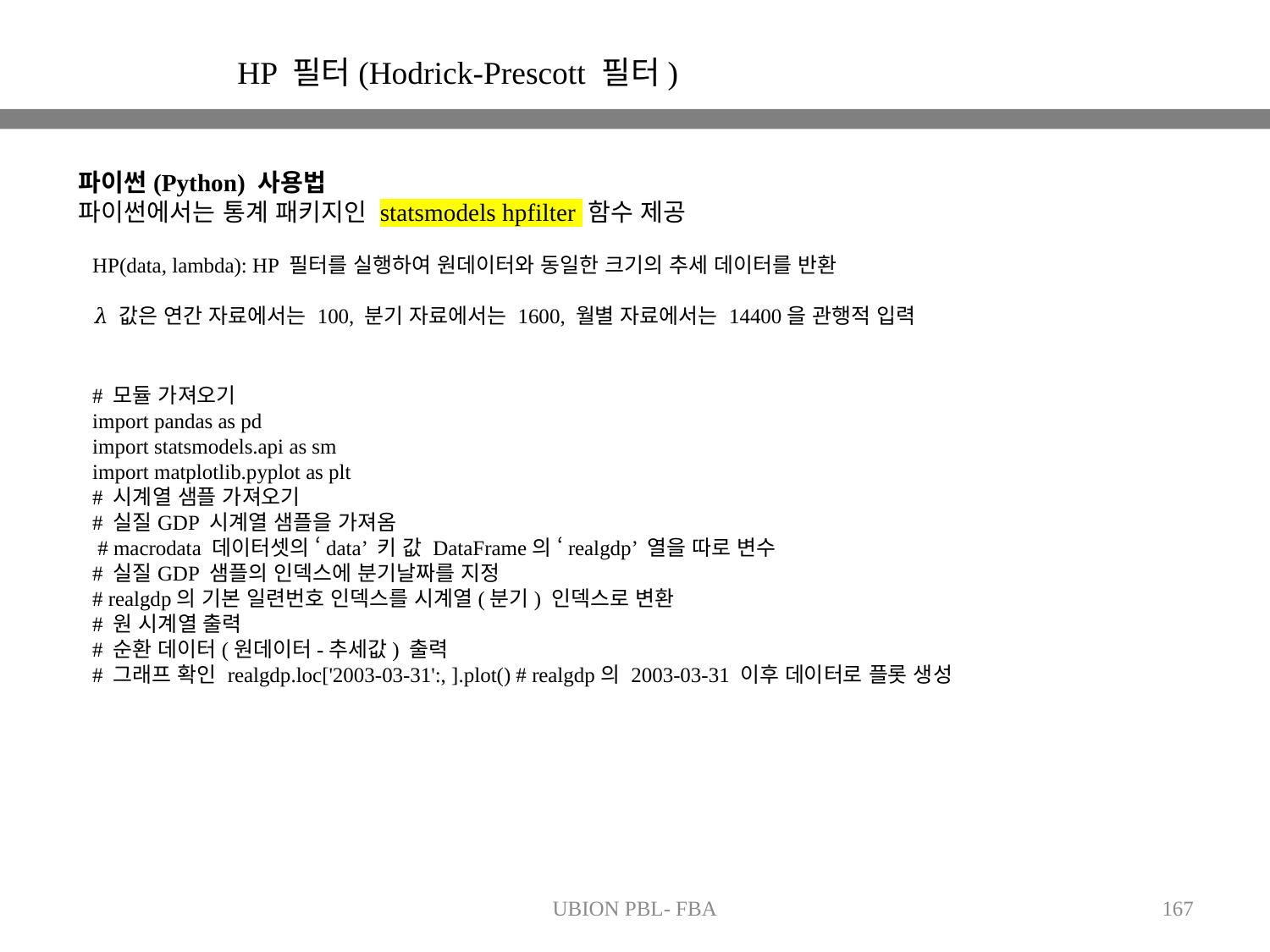

HP 필터(Hodrick-Prescott 필터)

파이썬(Python) 사용법
파이썬에서는 통계 패키지인 statsmodels hpfilter 함수 제공
HP(data, lambda): HP 필터를 실행하여 원데이터와 동일한 크기의 추세 데이터를 반환

𝜆 값은 연간 자료에서는 100, 분기 자료에서는 1600, 월별 자료에서는 14400을 관행적 입력
# 모듈 가져오기
import pandas as pd
import statsmodels.api as sm
import matplotlib.pyplot as plt
# 시계열 샘플 가져오기
# 실질GDP 시계열 샘플을 가져옴
 # macrodata 데이터셋의 ‘data’ 키 값 DataFrame의 ‘realgdp’ 열을 따로 변수
# 실질GDP 샘플의 인덱스에 분기날짜를 지정
# realgdp의 기본 일련번호 인덱스를 시계열(분기) 인덱스로 변환
# 원 시계열 출력
# 순환 데이터(원데이터-추세값) 출력
# 그래프 확인 realgdp.loc['2003-03-31':, ].plot() # realgdp의 2003-03-31 이후 데이터로 플롯 생성
UBION PBL- FBA
167